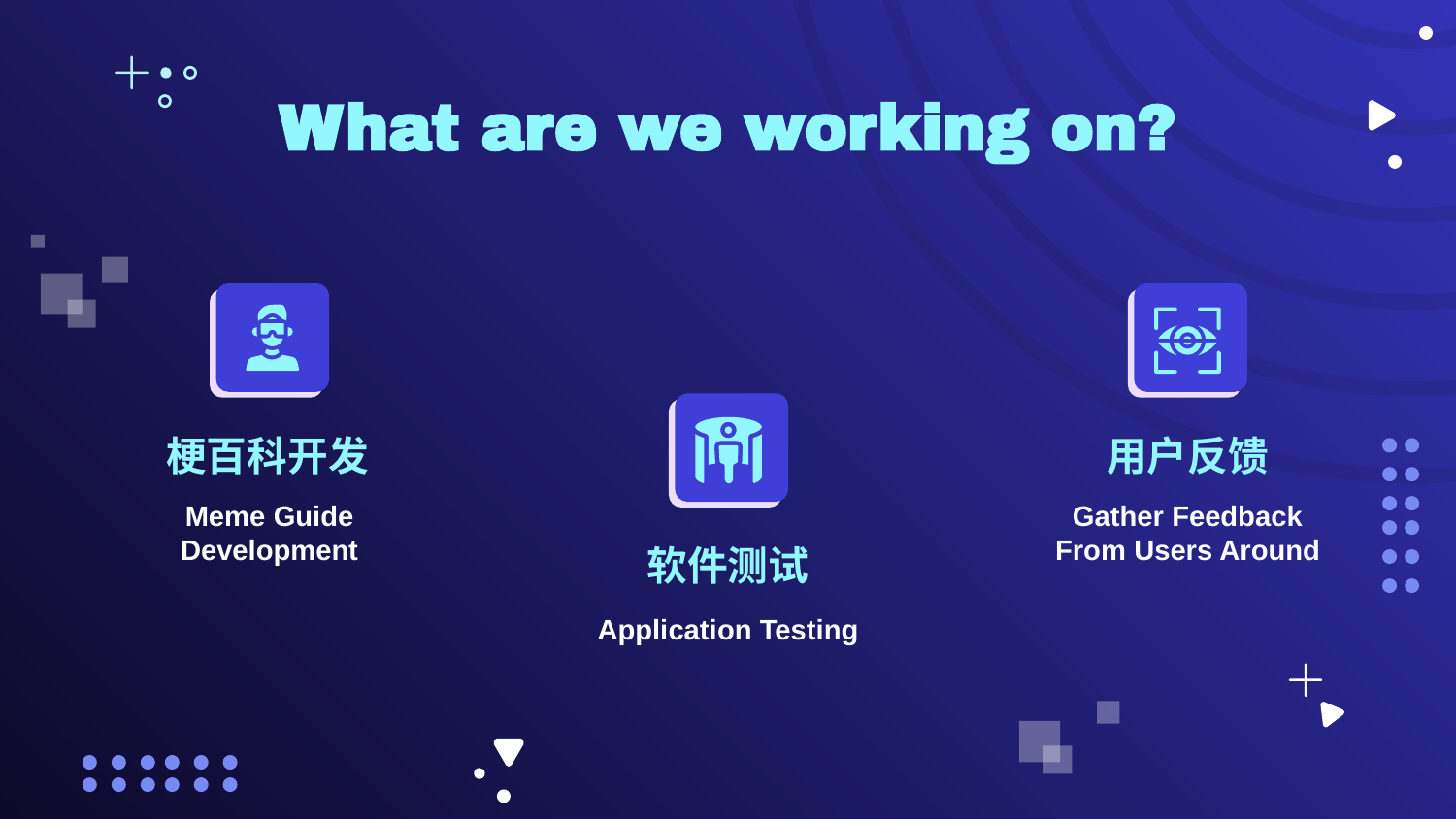

# What are we working on?

梗百科开发
用户反馈

Meme Guide Development
Gather Feedback From Users Around
软件测试
Application Testing